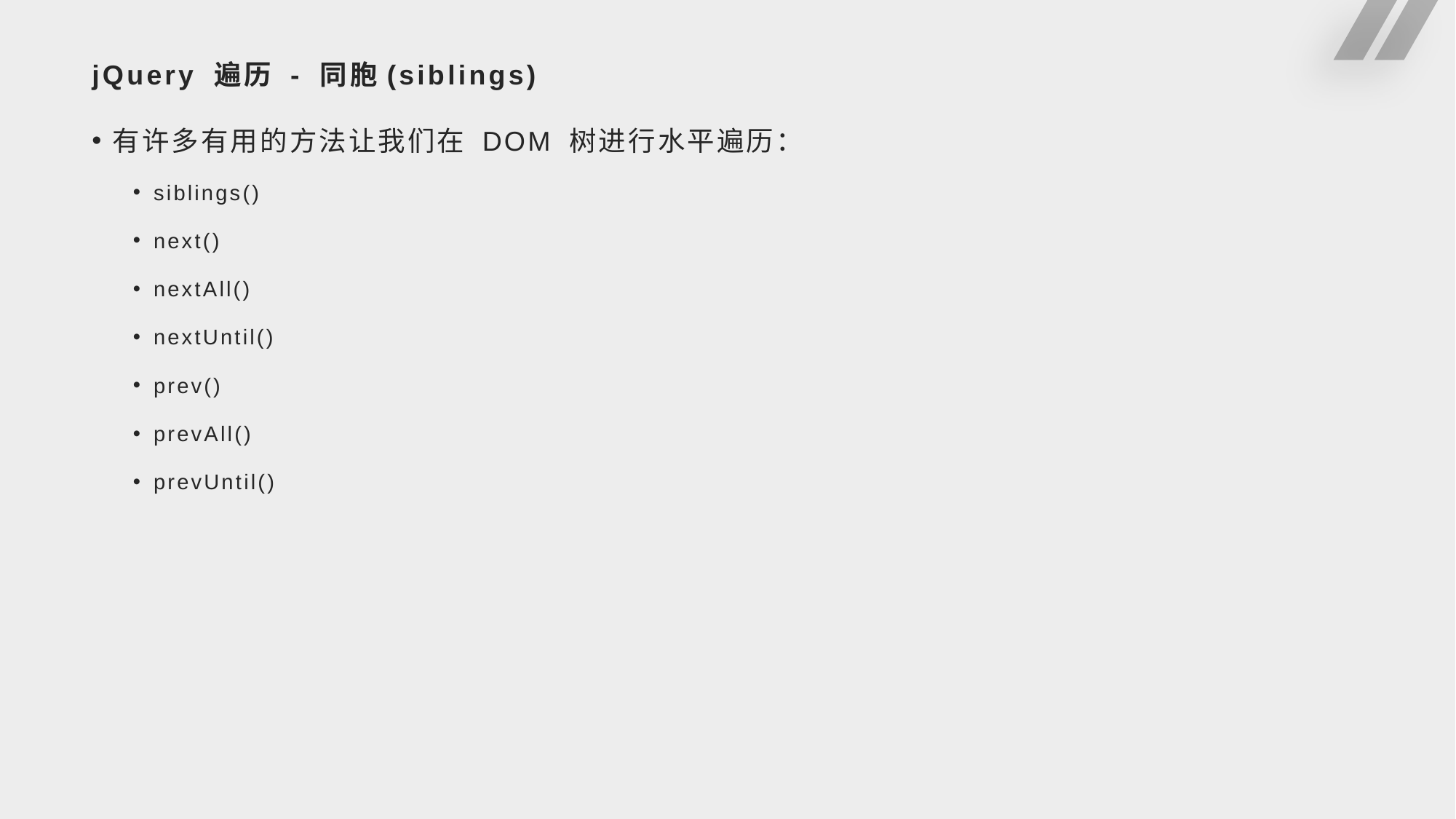

# jQuery 遍历 - 同胞(siblings)
有许多有用的方法让我们在 DOM 树进行水平遍历：
siblings()
next()
nextAll()
nextUntil()
prev()
prevAll()
prevUntil()